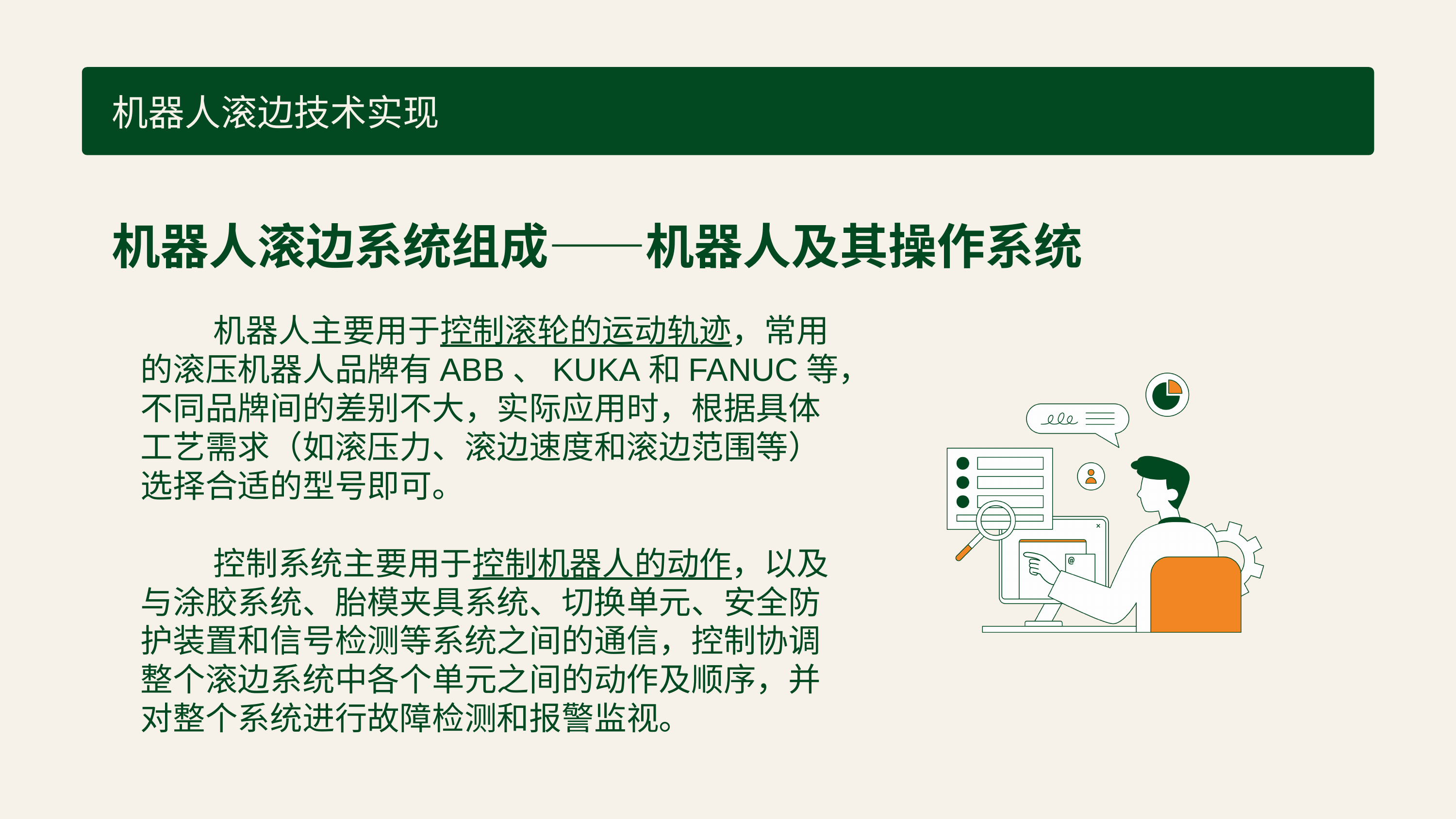

机器人滚边技术实现
机器人滚边系统组成——机器人及其操作系统
	机器人主要用于控制滚轮的运动轨迹，常用的滚压机器人品牌有ABB、KUKA和FANUC等，不同品牌间的差别不大，实际应用时，根据具体工艺需求（如滚压力、滚边速度和滚边范围等）选择合适的型号即可。

	控制系统主要用于控制机器人的动作，以及与涂胶系统、胎模夹具系统、切换单元、安全防护装置和信号检测等系统之间的通信，控制协调整个滚边系统中各个单元之间的动作及顺序，并对整个系统进行故障检测和报警监视。